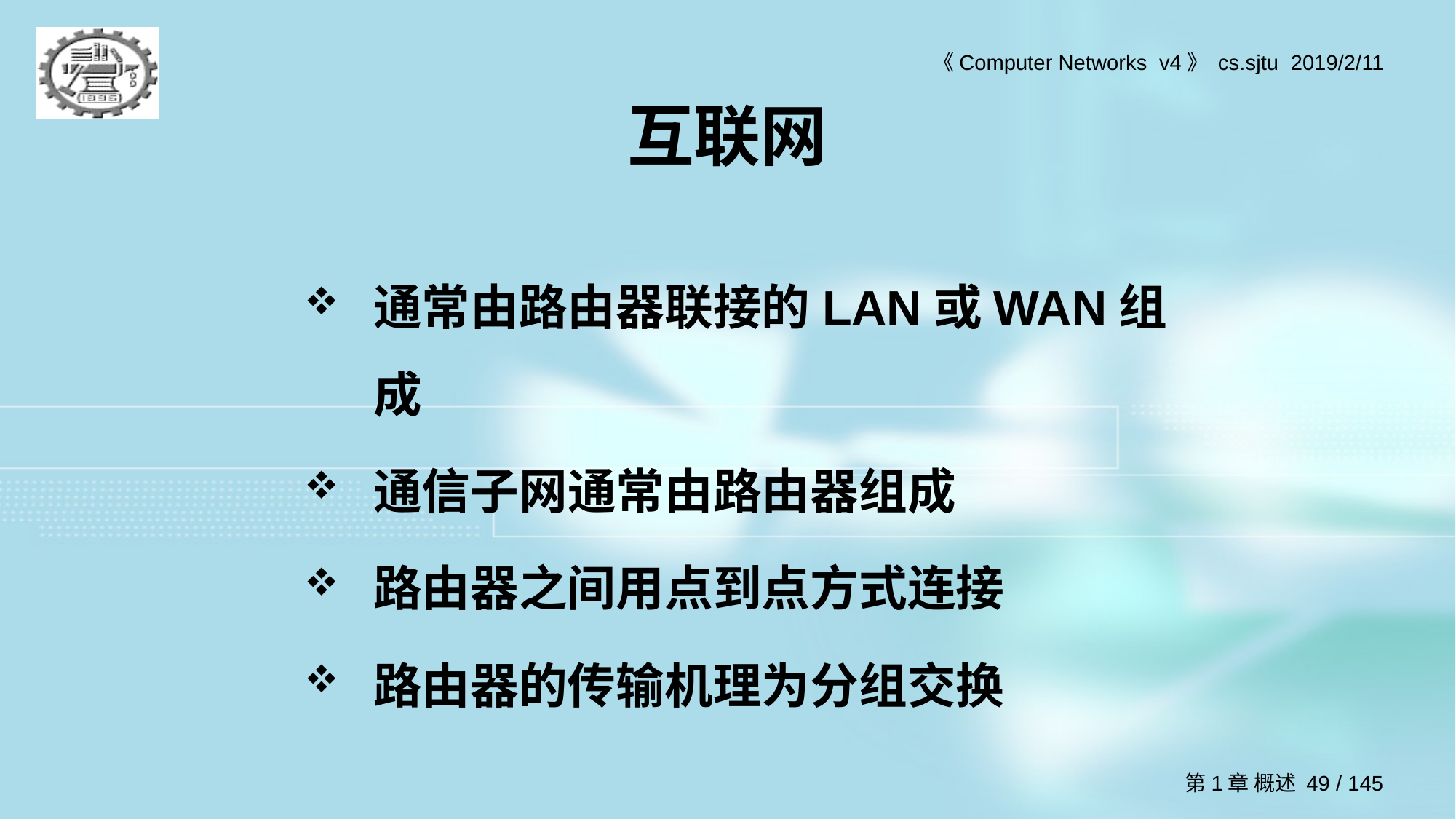

# 互联网
通常由路由器联接的LAN或WAN组成
通信子网通常由路由器组成
路由器之间用点到点方式连接
路由器的传输机理为分组交换